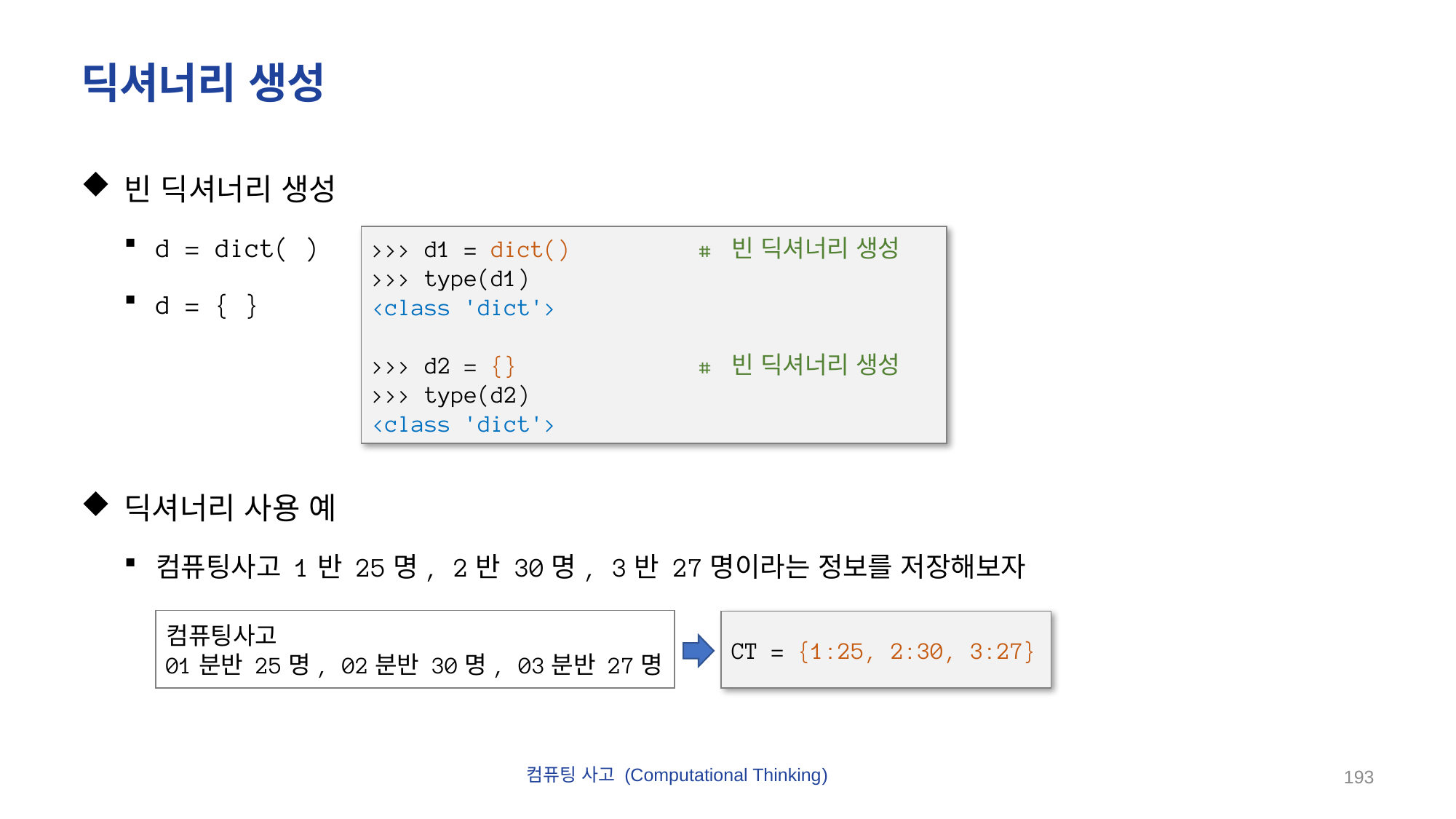

# 딕셔너리 생성
빈 딕셔너리 생성
d = dict( )
d = { }

딕셔너리 사용 예
컴퓨팅사고 1반 25명, 2반 30명, 3반 27명이라는 정보를 저장해보자
>>> d1 = dict()    	# 빈 딕셔너리 생성
>>> type(d1)
<class 'dict'>

>>> d2 = {}       	# 빈 딕셔너리 생성
>>> type(d2)
<class 'dict'>
컴퓨팅사고
01분반 25명, 02분반 30명, 03분반 27명
CT = {1:25, 2:30, 3:27}